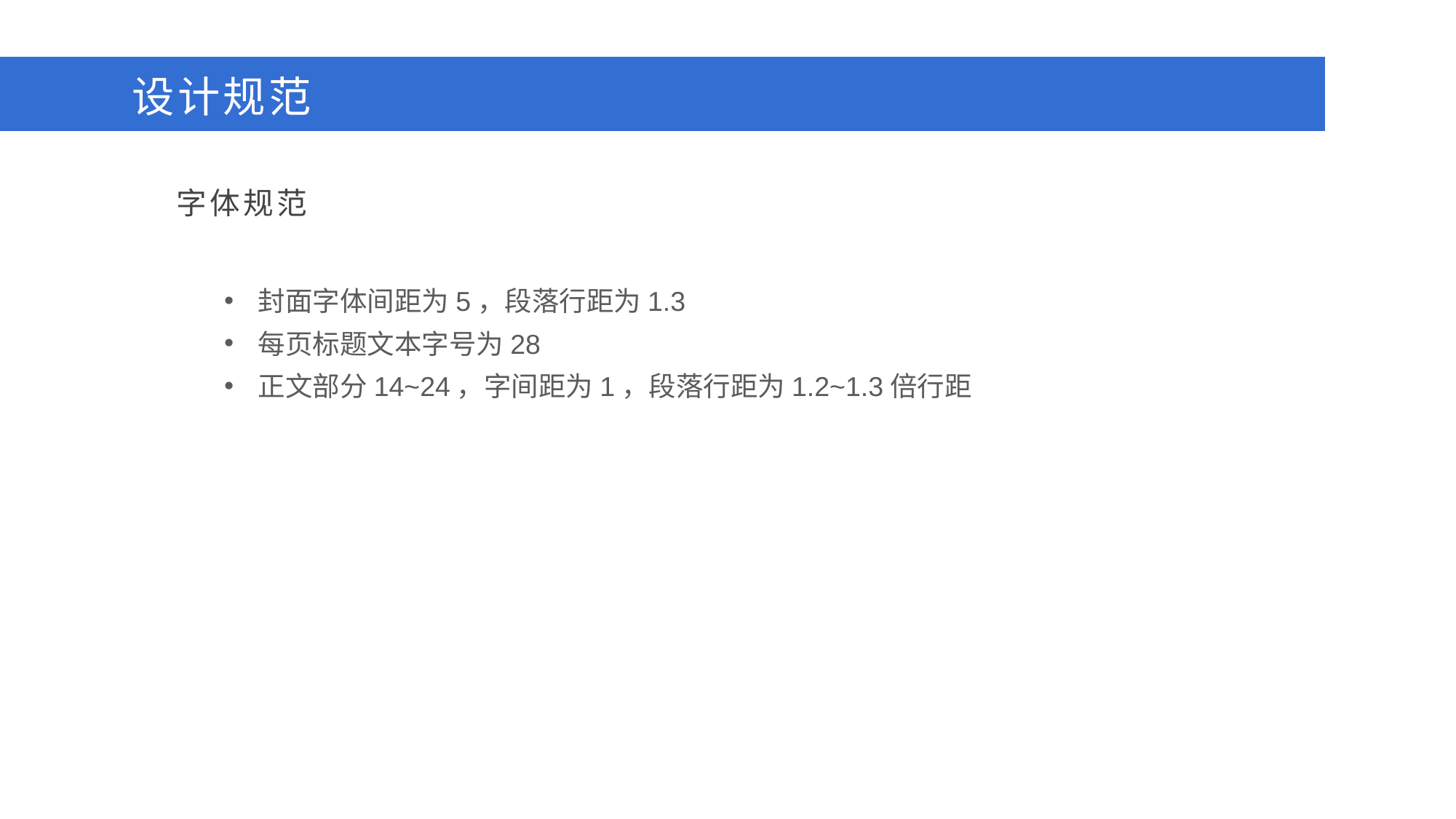

设计规范
字体规范
封面字体间距为5，段落行距为1.3
每页标题文本字号为28
正文部分14~24，字间距为1，段落行距为1.2~1.3倍行距